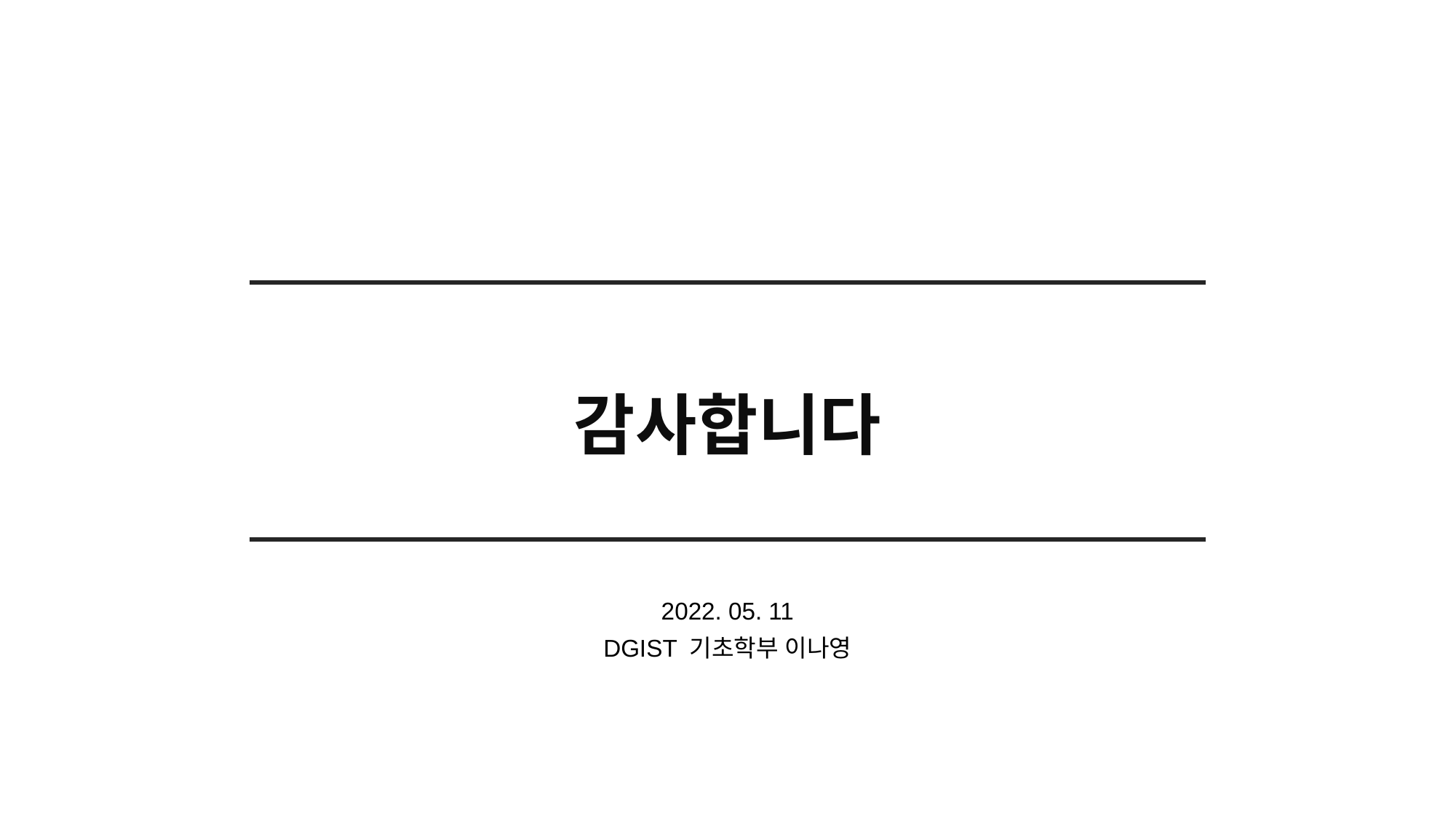

감사합니다
2022. 05. 11
DGIST 기초학부 이나영